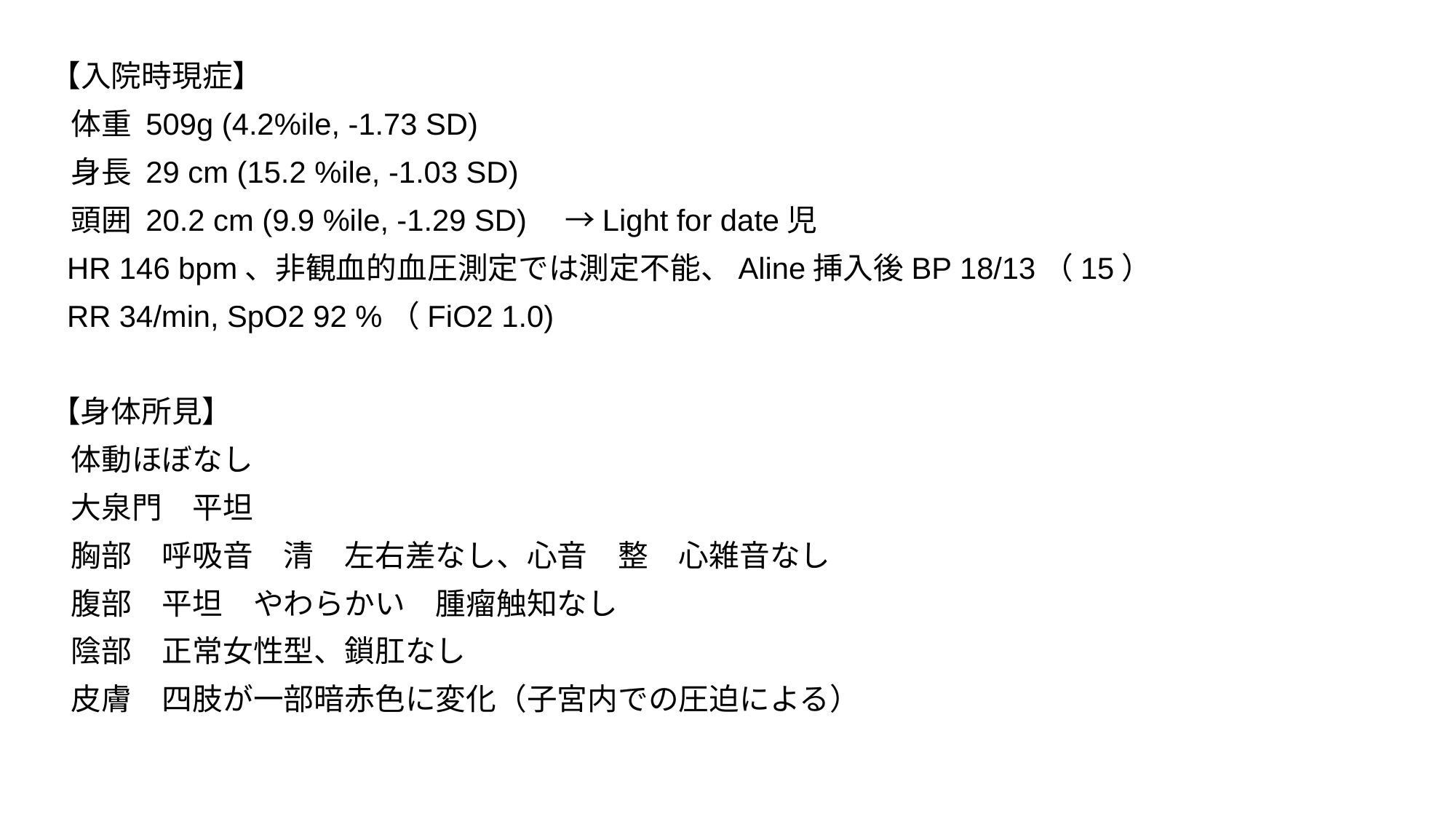

【入院時現症】
  体重 509g (4.2%ile, -1.73 SD)
  身長 29 cm (15.2 %ile, -1.03 SD)
  頭囲 20.2 cm (9.9 %ile, -1.29 SD)　→Light for date児
  HR 146 bpm、非観血的血圧測定では測定不能、Aline挿入後BP 18/13（15）
  RR 34/min, SpO2 92 %（FiO2 1.0)

【身体所見】
  体動ほぼなし
  大泉門　平坦
  胸部　呼吸音　清　左右差なし、心音　整　心雑音なし
  腹部　平坦　やわらかい　腫瘤触知なし
  陰部　正常女性型、鎖肛なし
  皮膚　四肢が一部暗赤色に変化（子宮内での圧迫による）